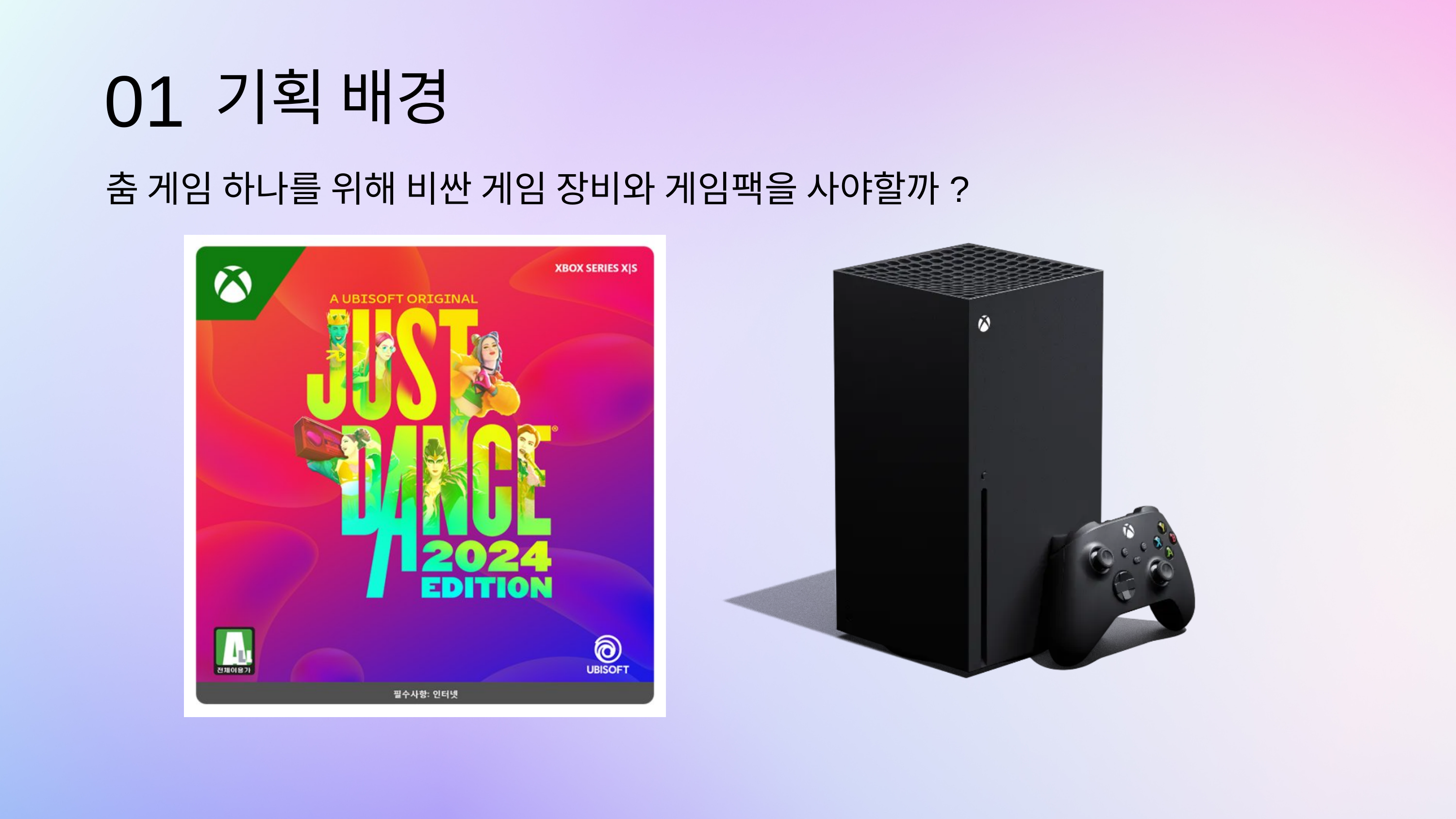

01
기획 배경
춤 게임 하나를 위해 비싼 게임 장비와 게임팩을 사야할까?